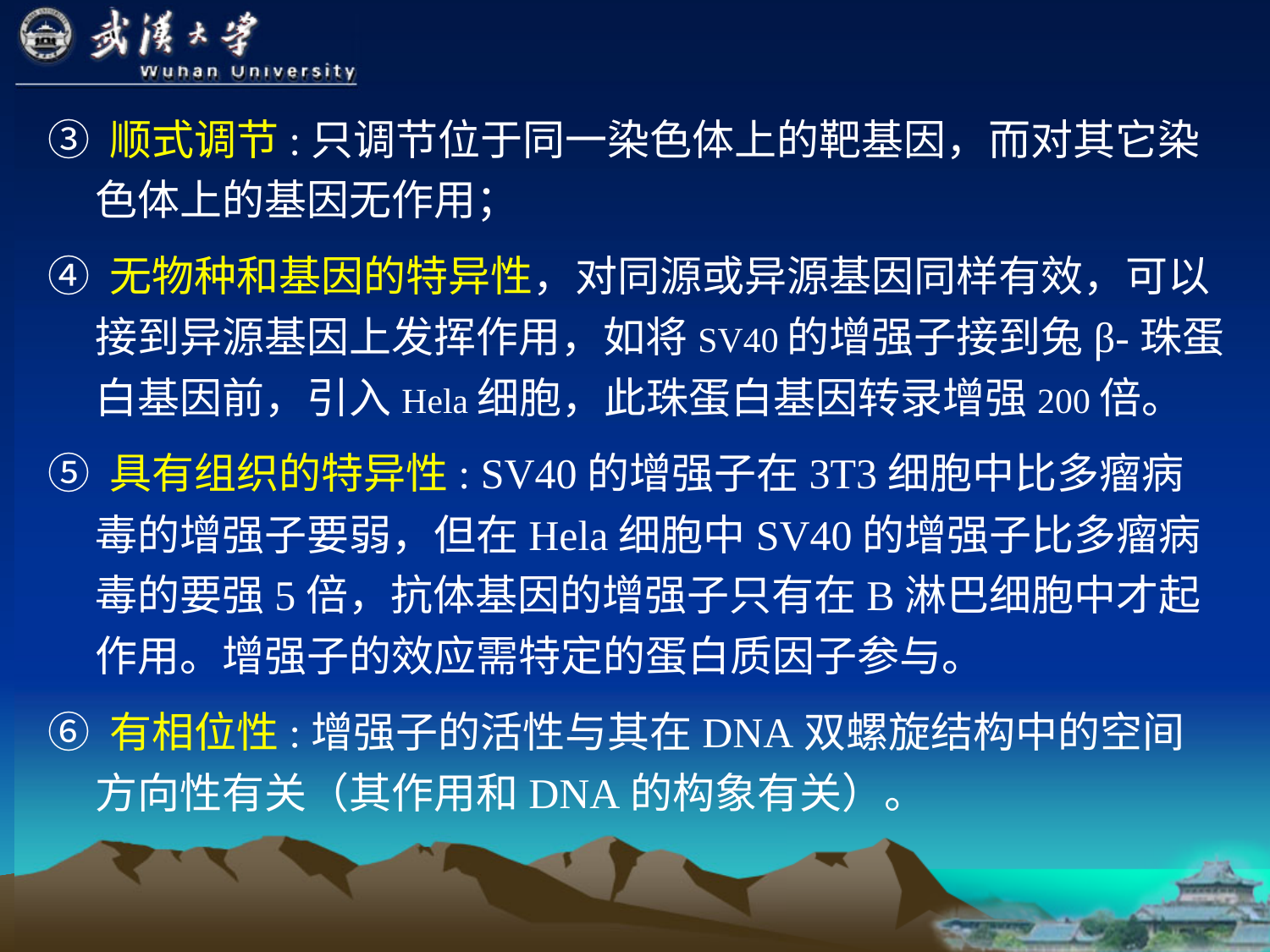

# ③ 顺式调节:只调节位于同一染色体上的靶基因，而对其它染色体上的基因无作用；
④ 无物种和基因的特异性，对同源或异源基因同样有效，可以接到异源基因上发挥作用，如将SV40的增强子接到兔β-珠蛋白基因前，引入Hela细胞，此珠蛋白基因转录增强200倍。
⑤ 具有组织的特异性: SV40的增强子在3T3细胞中比多瘤病毒的增强子要弱，但在Hela细胞中SV40的增强子比多瘤病毒的要强5倍，抗体基因的增强子只有在B淋巴细胞中才起作用。增强子的效应需特定的蛋白质因子参与。
⑥ 有相位性:增强子的活性与其在DNA双螺旋结构中的空间方向性有关（其作用和DNA的构象有关）。